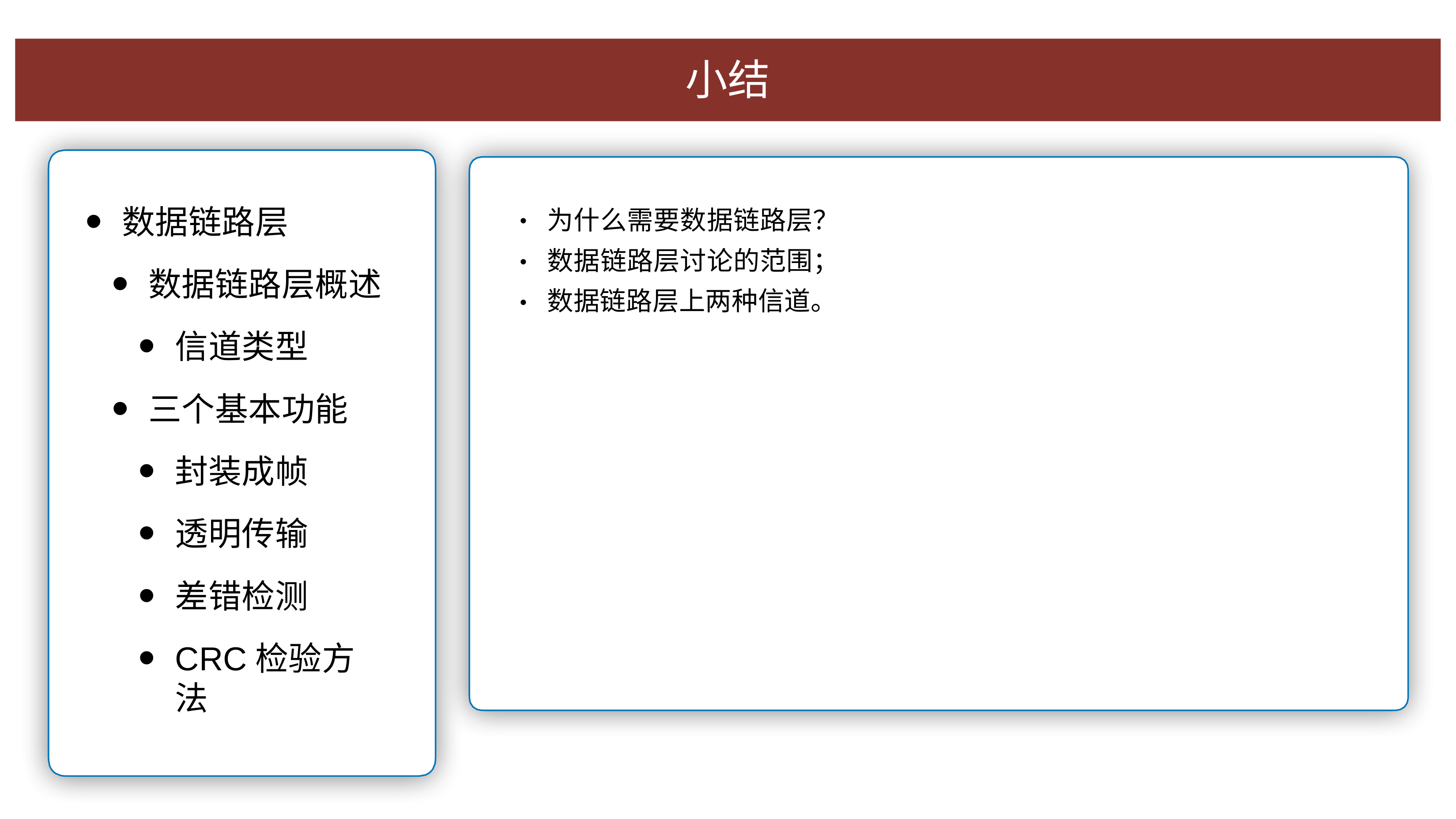

⼩结

为什么需要数据链路层？ 数据链路层讨论的范围； 数据链路层上两种信道。
数据链路层
数据链路层概述
信道类型
三个基本功能
封装成帧
透明传输
差错检测
CRC检验⽅法
•
•
•